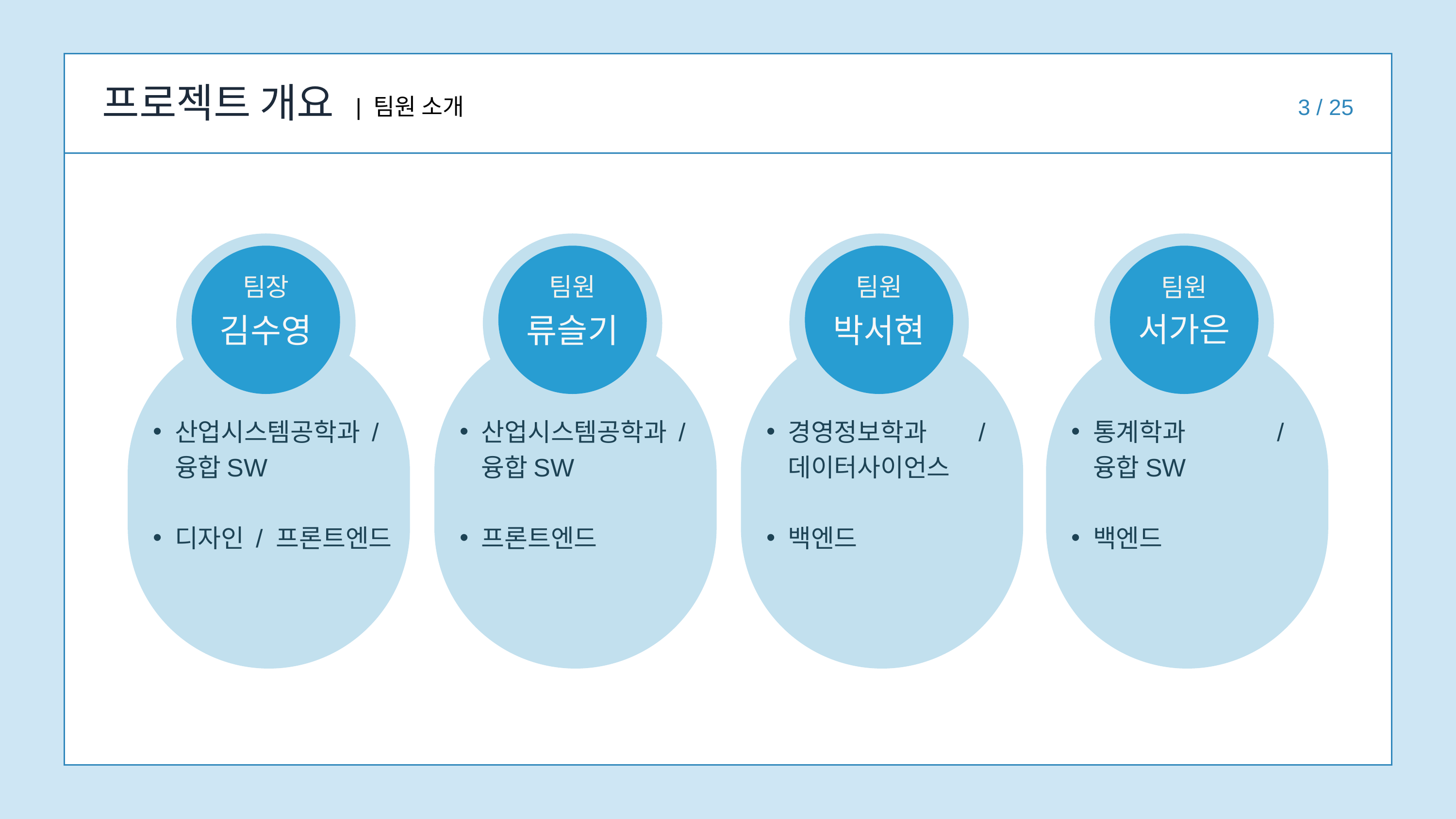

프로젝트 개요
 | 팀원 소개
3 / 25

팀장

김수영

팀원

류슬기

팀원

박서현

팀원
서가은

산업시스템공학과 / 융합SW

디자인 / 프론트엔드

산업시스템공학과 / 융합SW

프론트엔드

경영정보학과        / 데이터사이언스

백엔드

통계학과               / 융합SW

백엔드